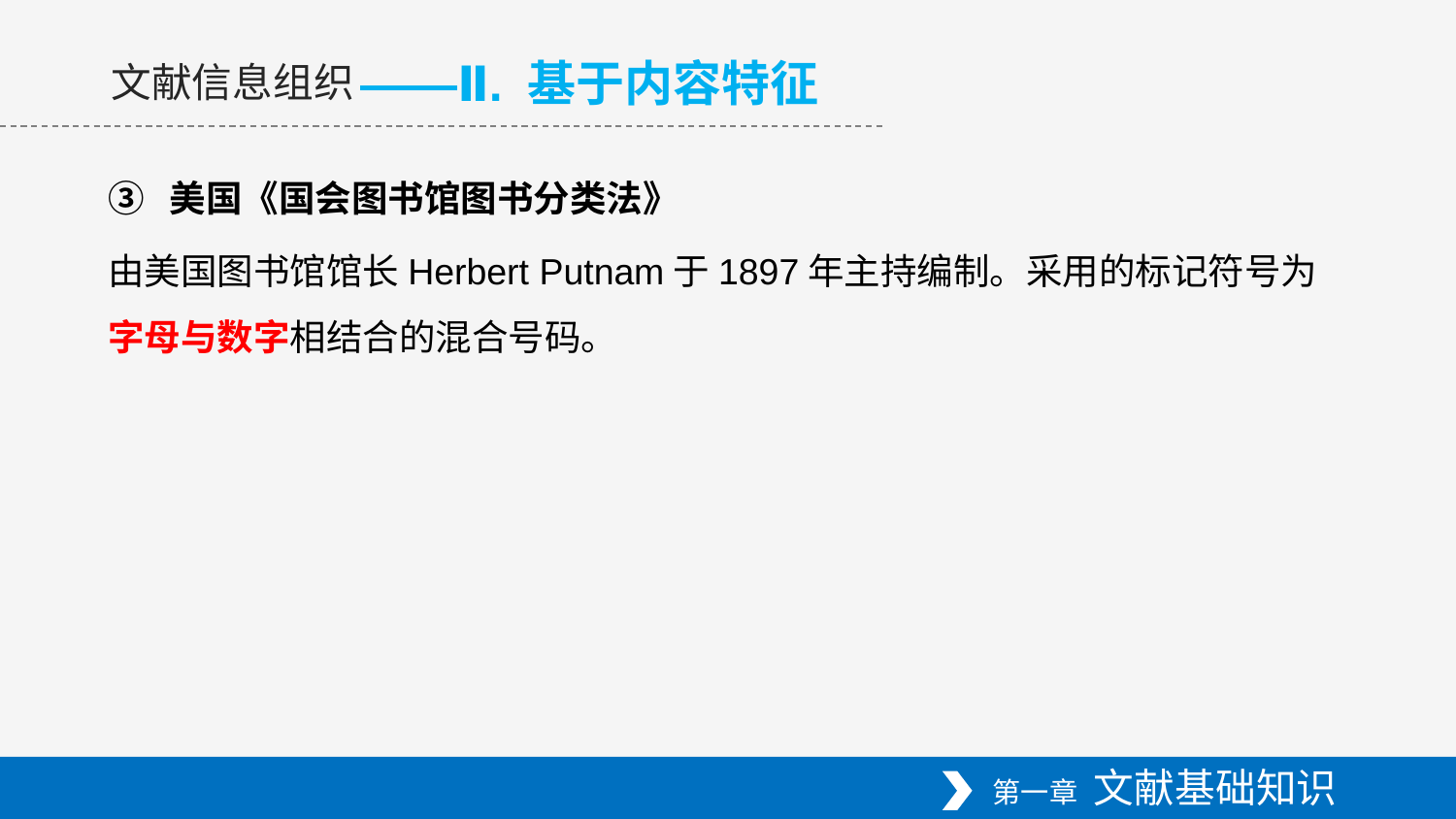

——Ⅱ. 基于内容特征
文献信息组织
③  美国《国会图书馆图书分类法》
由美国图书馆馆长Herbert Putnam于1897年主持编制。采用的标记符号为字母与数字相结合的混合号码。